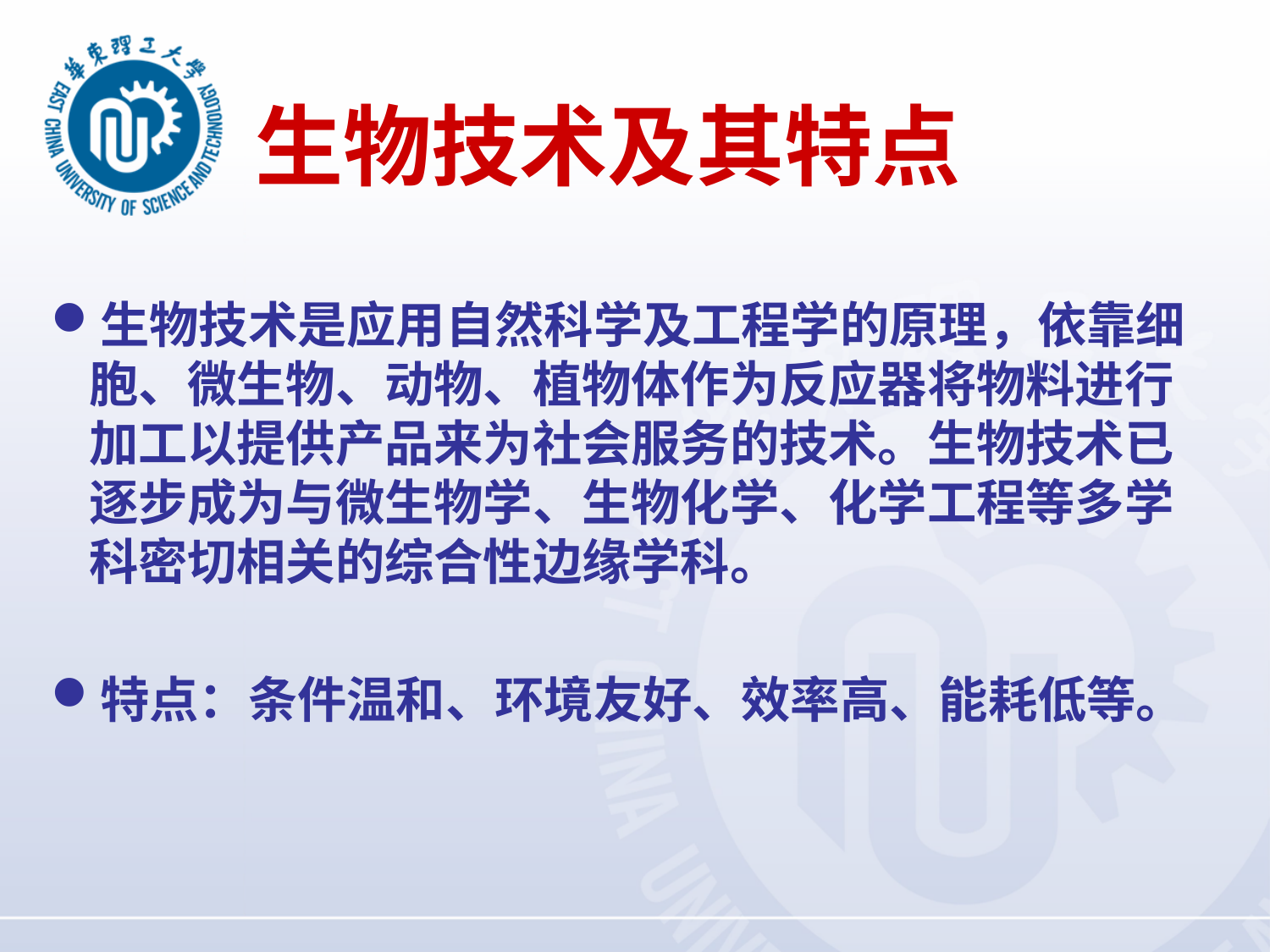

# 生物技术及其特点
生物技术是应用自然科学及工程学的原理，依靠细胞、微生物、动物、植物体作为反应器将物料进行加工以提供产品来为社会服务的技术。生物技术已逐步成为与微生物学、生物化学、化学工程等多学科密切相关的综合性边缘学科。

特点：条件温和、环境友好、效率高、能耗低等。